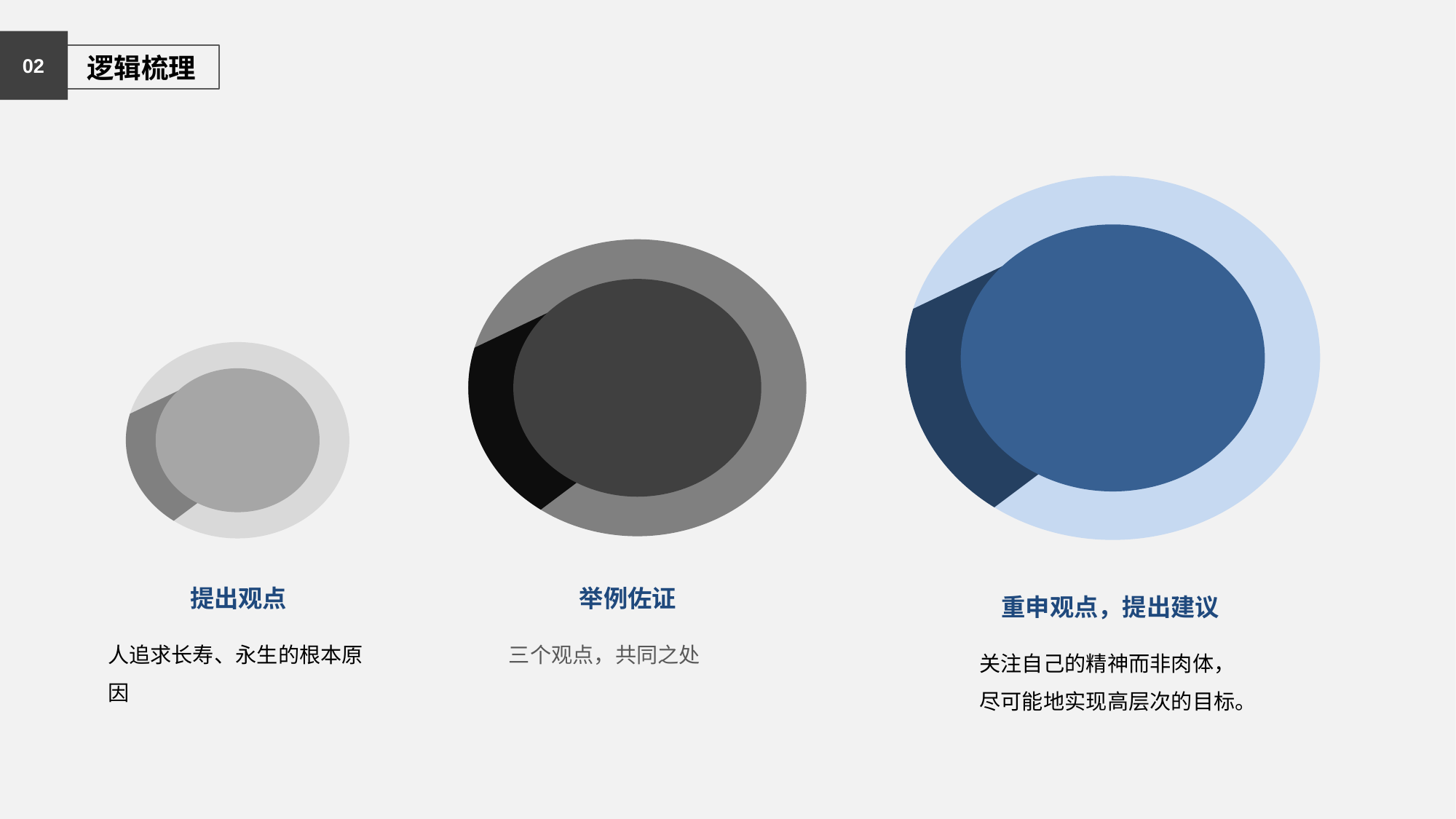

02
  逻辑梳理

提出观点
人追求长寿、永生的根本原因
举例佐证
三个观点，共同之处
重申观点，提出建议
关注自己的精神而非肉体，尽可能地实现高层次的目标。